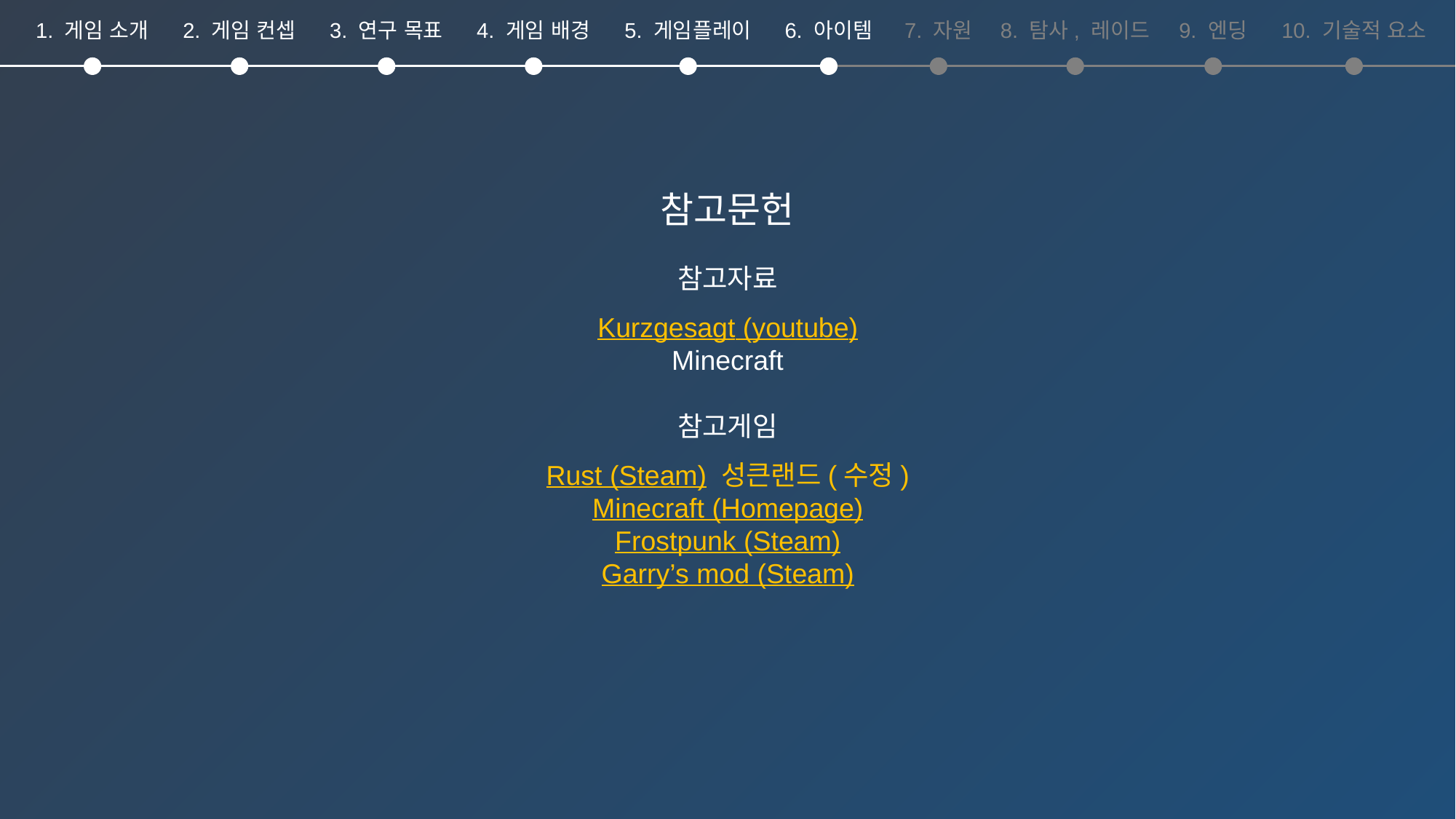

1. 게임 소개

2. 게임 컨셉

3. 연구 목표

4. 게임 배경

5. 게임플레이

6. 아이템

7. 자원

8. 탐사, 레이드

9. 엔딩

10. 기술적 요소

참고문헌
참고자료
Kurzgesagt (youtube)
Minecraft
참고게임
Rust (Steam) 성큰랜드(수정)
Minecraft (Homepage)
Frostpunk (Steam)
Garry’s mod (Steam)